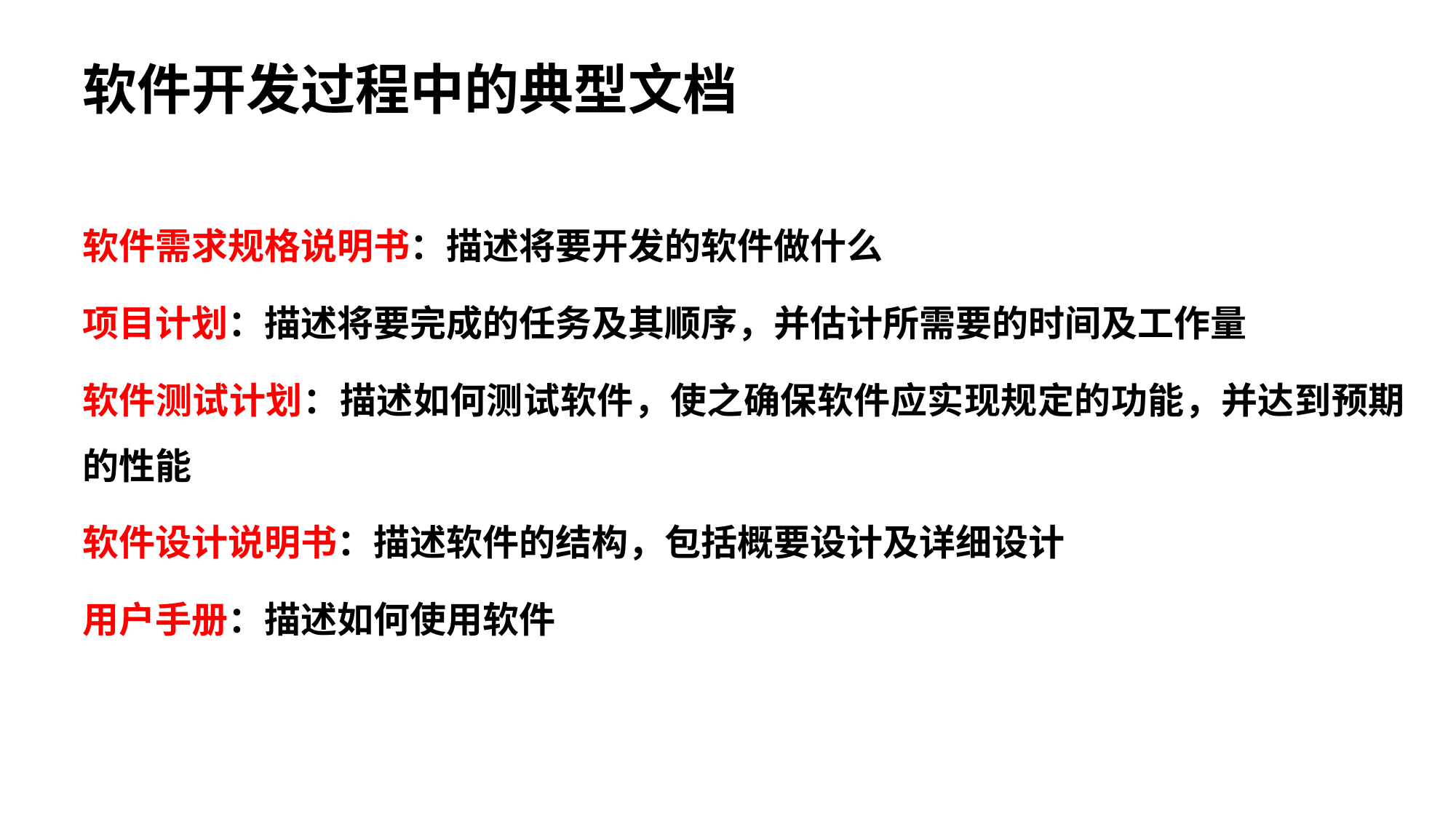

软件开发过程中的典型文档
软件需求规格说明书：描述将要开发的软件做什么
项目计划：描述将要完成的任务及其顺序，并估计所需要的时间及工作量
软件测试计划：描述如何测试软件，使之确保软件应实现规定的功能，并达到预期的性能
软件设计说明书：描述软件的结构，包括概要设计及详细设计
用户手册：描述如何使用软件